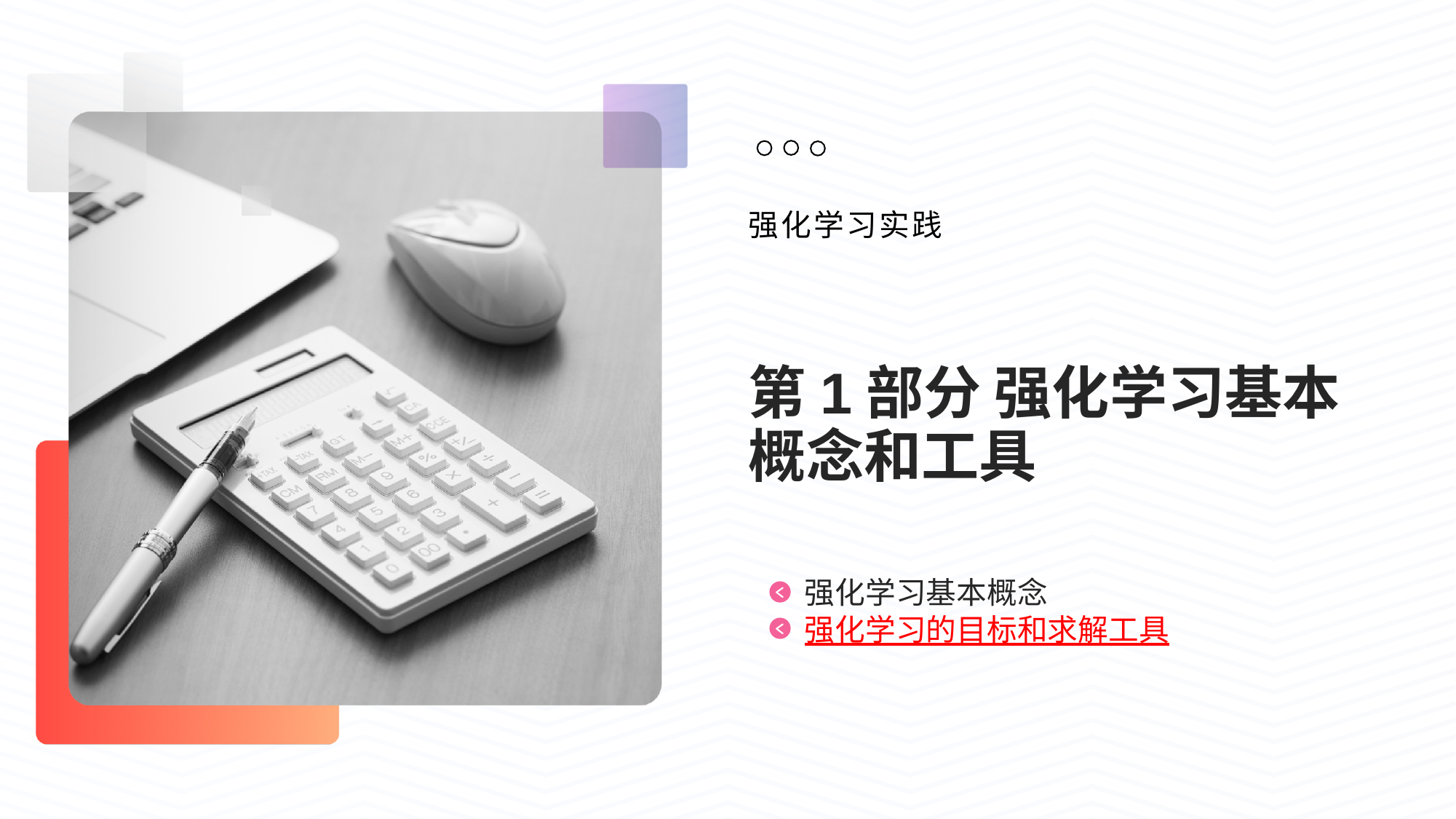

强化学习实践
第1部分 强化学习基本概念和工具
 强化学习基本概念
 强化学习的目标和求解工具